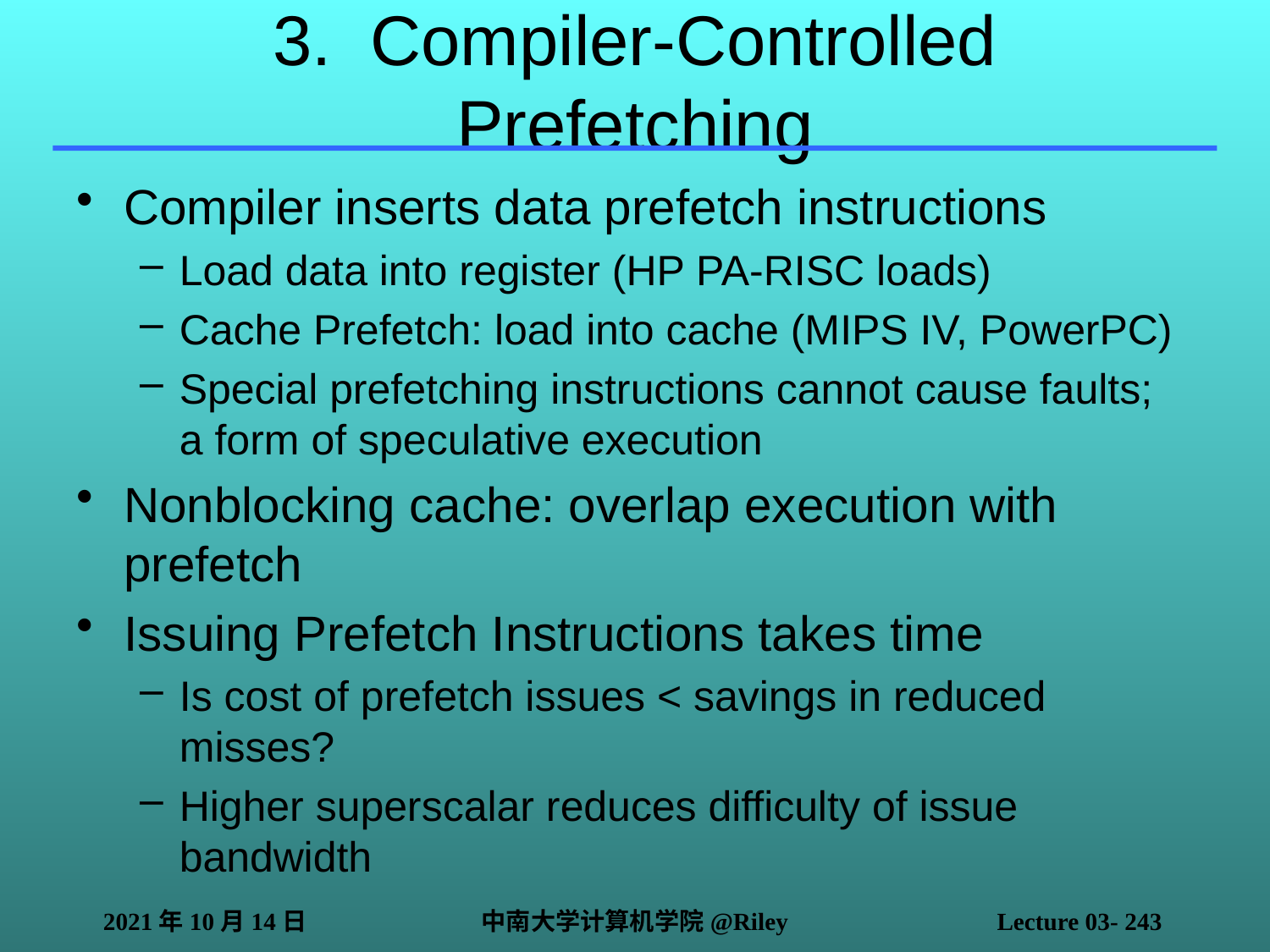

# 3.  Compiler-Controlled Prefetching

Compiler inserts data prefetch instructions
Load data into register (HP PA-RISC loads)
Cache Prefetch: load into cache (MIPS IV, PowerPC)
Special prefetching instructions cannot cause faults;
a form of speculative execution
Nonblocking cache: overlap execution with prefetch
Issuing Prefetch Instructions takes time
Is cost of prefetch issues < savings in reduced misses?
Higher superscalar reduces difficulty of issue bandwidth
2021年10月14日
中南大学计算机学院@Riley
Lecture 03- 243